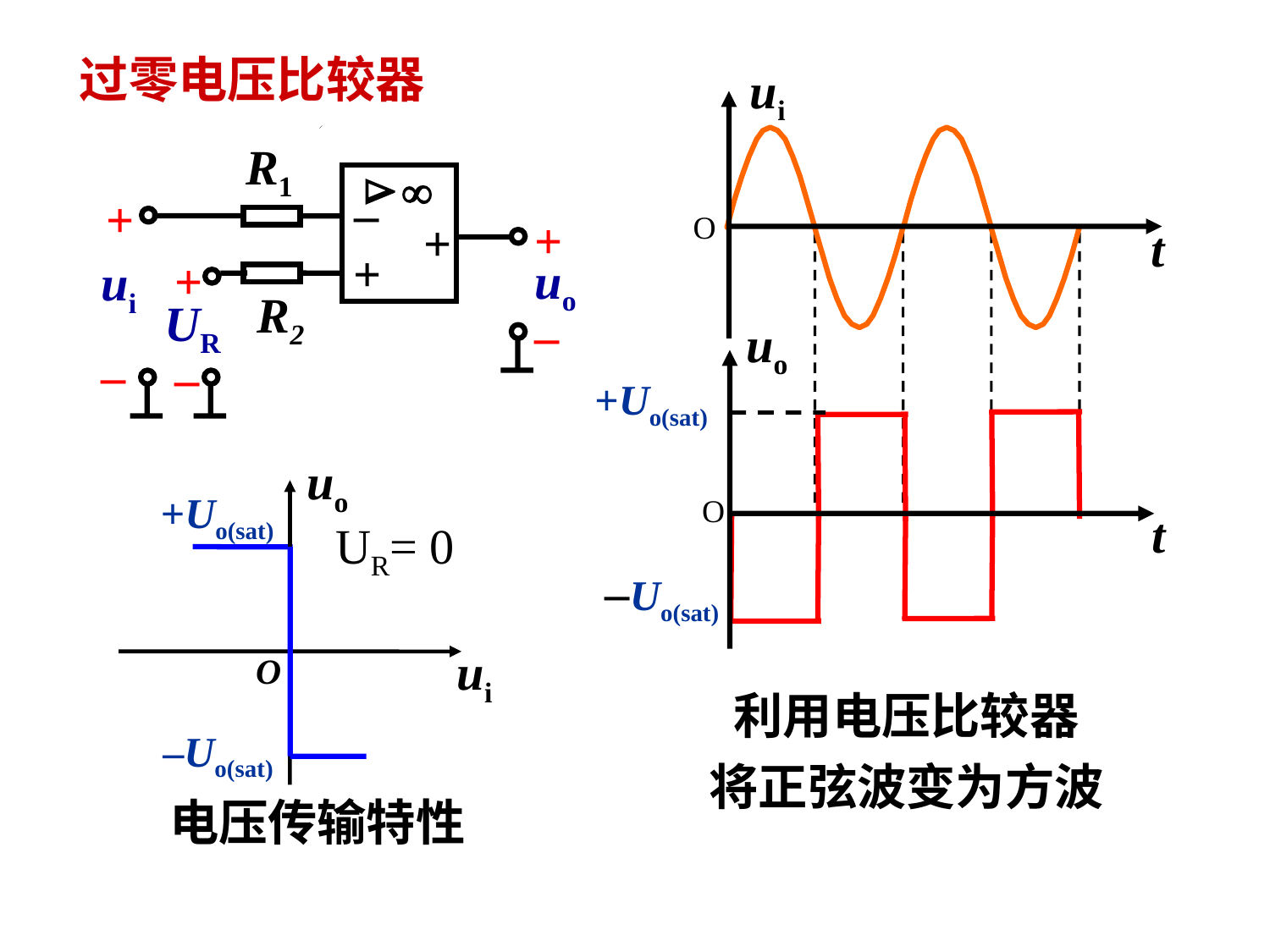

过零电压比较器
ui

O
t

R1
∞
Δ

–
+
+
+

+

+
uo
ui

R2
UR
–

–
–

uo

+Uo(sat)
–Uo(sat)
O
t

uo

UR= 0
ui
O

 +Uo(sat)

–Uo(sat)
电压传输特性
利用电压比较器
将正弦波变为方波